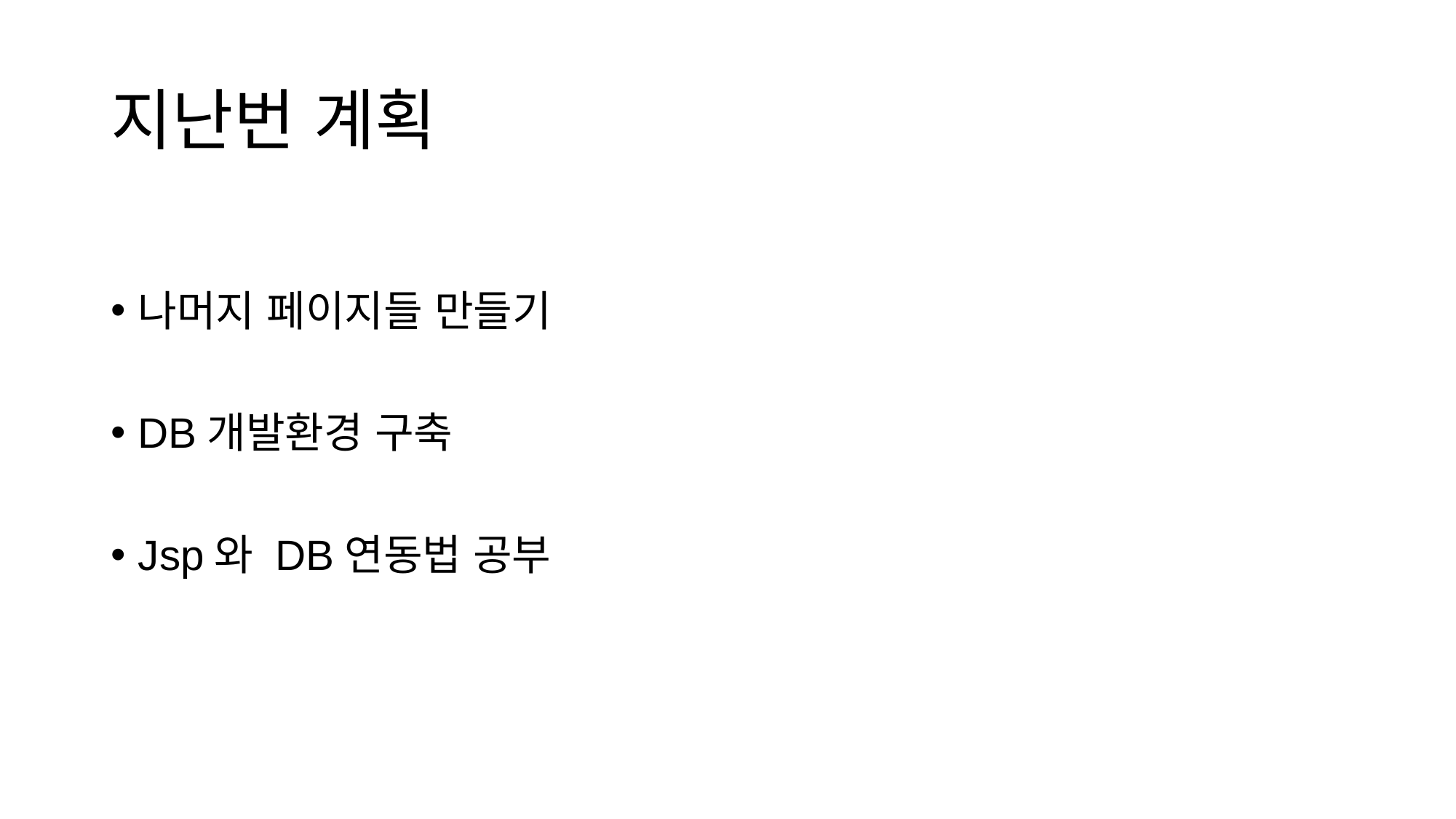

# 지난번 계획

나머지 페이지들 만들기

DB개발환경 구축

Jsp와 DB연동법 공부